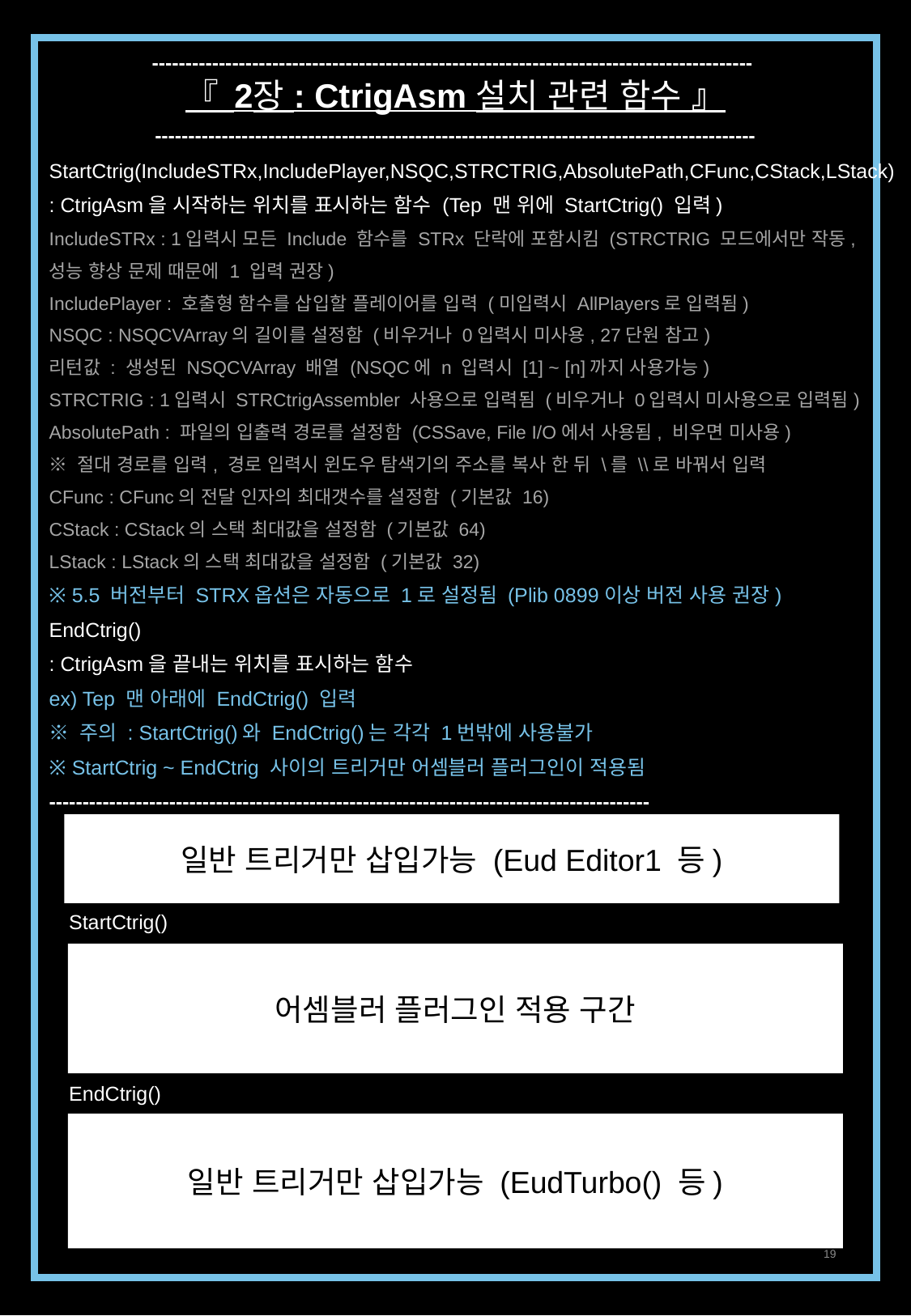

------------------------------------------------------------------------------------------
『  2장 : CtrigAsm 설치 관련 함수 』
------------------------------------------------------------------------------------------
StartCtrig(IncludeSTRx,IncludePlayer,NSQC,STRCTRIG,AbsolutePath,CFunc,CStack,LStack)
: CtrigAsm을 시작하는 위치를 표시하는 함수 (Tep 맨 위에 StartCtrig() 입력)
IncludeSTRx : 1입력시 모든 Include 함수를 STRx 단락에 포함시킴 (STRCTRIG 모드에서만 작동,
성능 향상 문제 때문에 1 입력 권장)
IncludePlayer : 호출형 함수를 삽입할 플레이어를 입력 (미입력시 AllPlayers로 입력됨)
NSQC : NSQCVArray의 길이를 설정함 (비우거나 0입력시 미사용, 27단원 참고)
리턴값 : 생성된 NSQCVArray 배열 (NSQC에 n 입력시 [1] ~ [n]까지 사용가능)
STRCTRIG : 1입력시 STRCtrigAssembler 사용으로 입력됨 (비우거나 0입력시 미사용으로 입력됨)
AbsolutePath : 파일의 입출력 경로를 설정함 (CSSave, File I/O에서 사용됨, 비우면 미사용)
※ 절대 경로를 입력, 경로 입력시 윈도우 탐색기의 주소를 복사 한 뒤 \를 \\로 바꿔서 입력
CFunc : CFunc의 전달 인자의 최대갯수를 설정함 (기본값 16)
CStack : CStack의 스택 최대값을 설정함 (기본값 64)
LStack : LStack의 스택 최대값을 설정함 (기본값 32)
※ 5.5 버전부터 STRX옵션은 자동으로 1로 설정됨 (Plib 0899이상 버전 사용 권장)
EndCtrig()
: CtrigAsm을 끝내는 위치를 표시하는 함수
ex) Tep 맨 아래에 EndCtrig() 입력
※ 주의 : StartCtrig()와 EndCtrig()는 각각 1번밖에 사용불가
※ StartCtrig ~ EndCtrig 사이의 트리거만 어셈블러 플러그인이 적용됨
------------------------------------------------------------------------------------------
일반 트리거만 삽입가능 (Eud Editor1 등)
StartCtrig()

EndCtrig()
어셈블러 플러그인 적용 구간
일반 트리거만 삽입가능 (EudTurbo() 등)
19